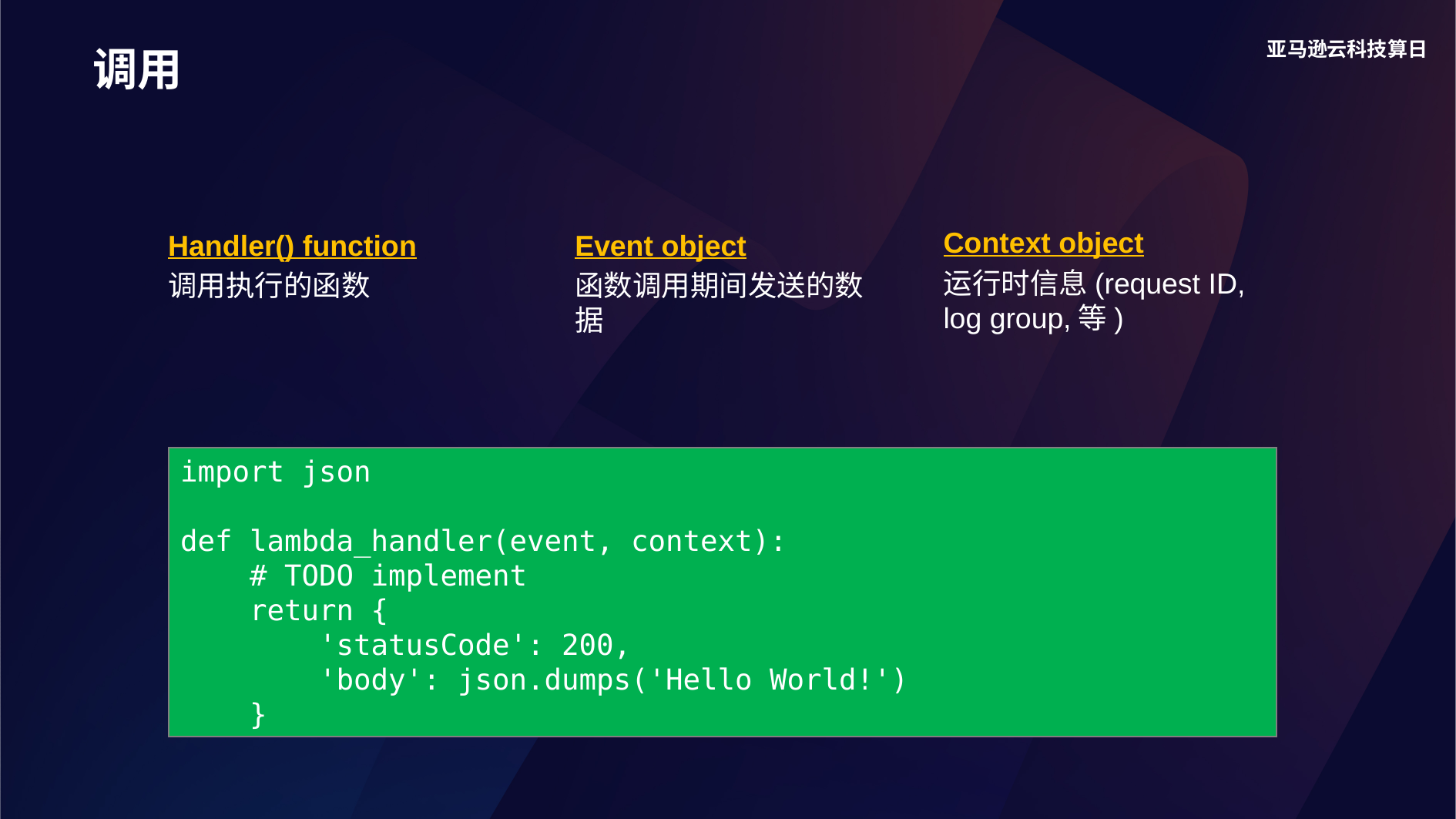

调用
Context object
运行时信息(request ID, log group,等)
Handler() function
调用执行的函数
Event object
函数调用期间发送的数据
import json

def lambda_handler(event, context):
    # TODO implement
    return {
        'statusCode': 200,
        'body': json.dumps('Hello World!')
    }